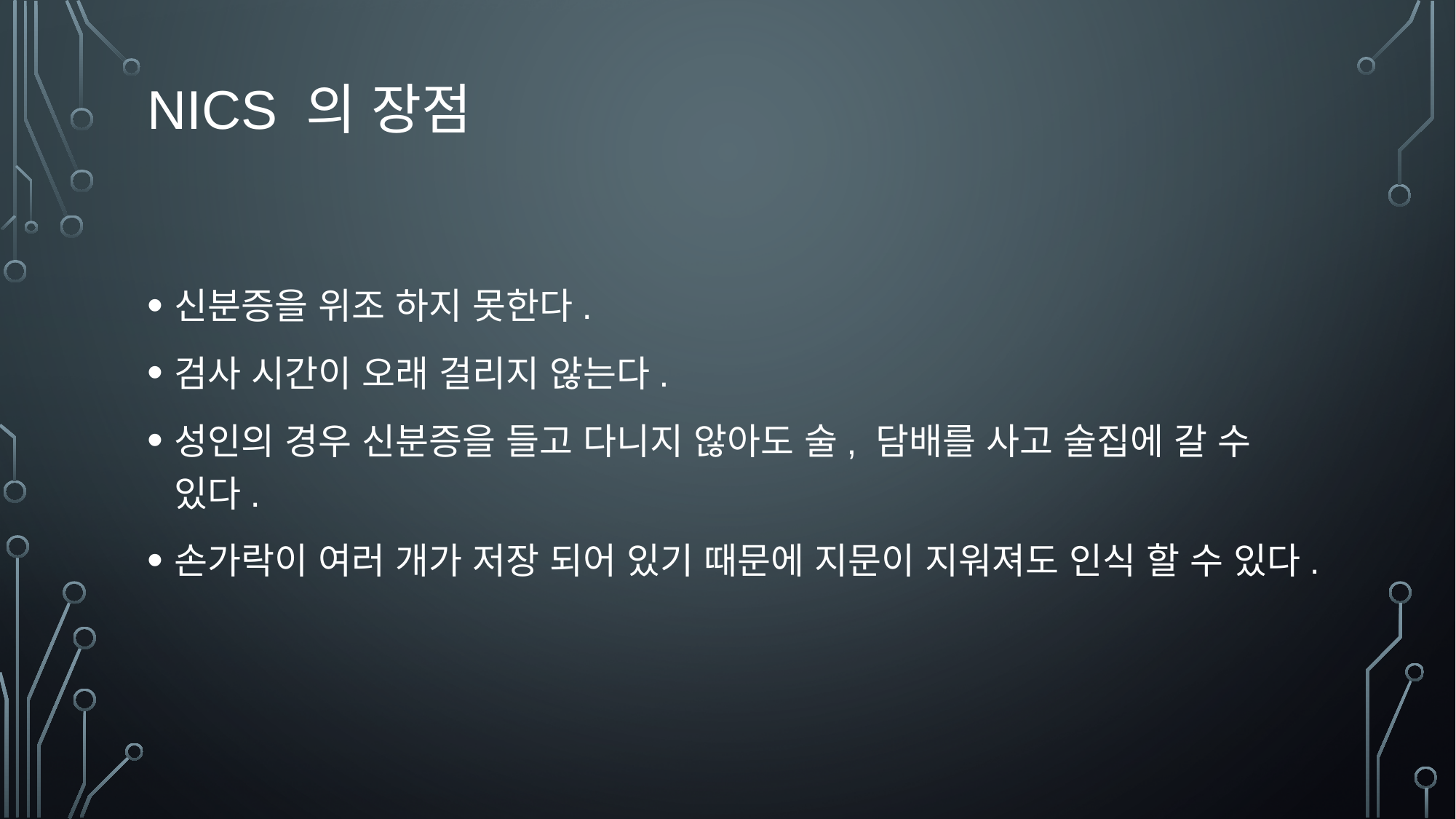

# NICS 의 장점
신분증을 위조 하지 못한다.
검사 시간이 오래 걸리지 않는다.
성인의 경우 신분증을 들고 다니지 않아도 술, 담배를 사고 술집에 갈 수 있다.
손가락이 여러 개가 저장 되어 있기 때문에 지문이 지워져도 인식 할 수 있다.